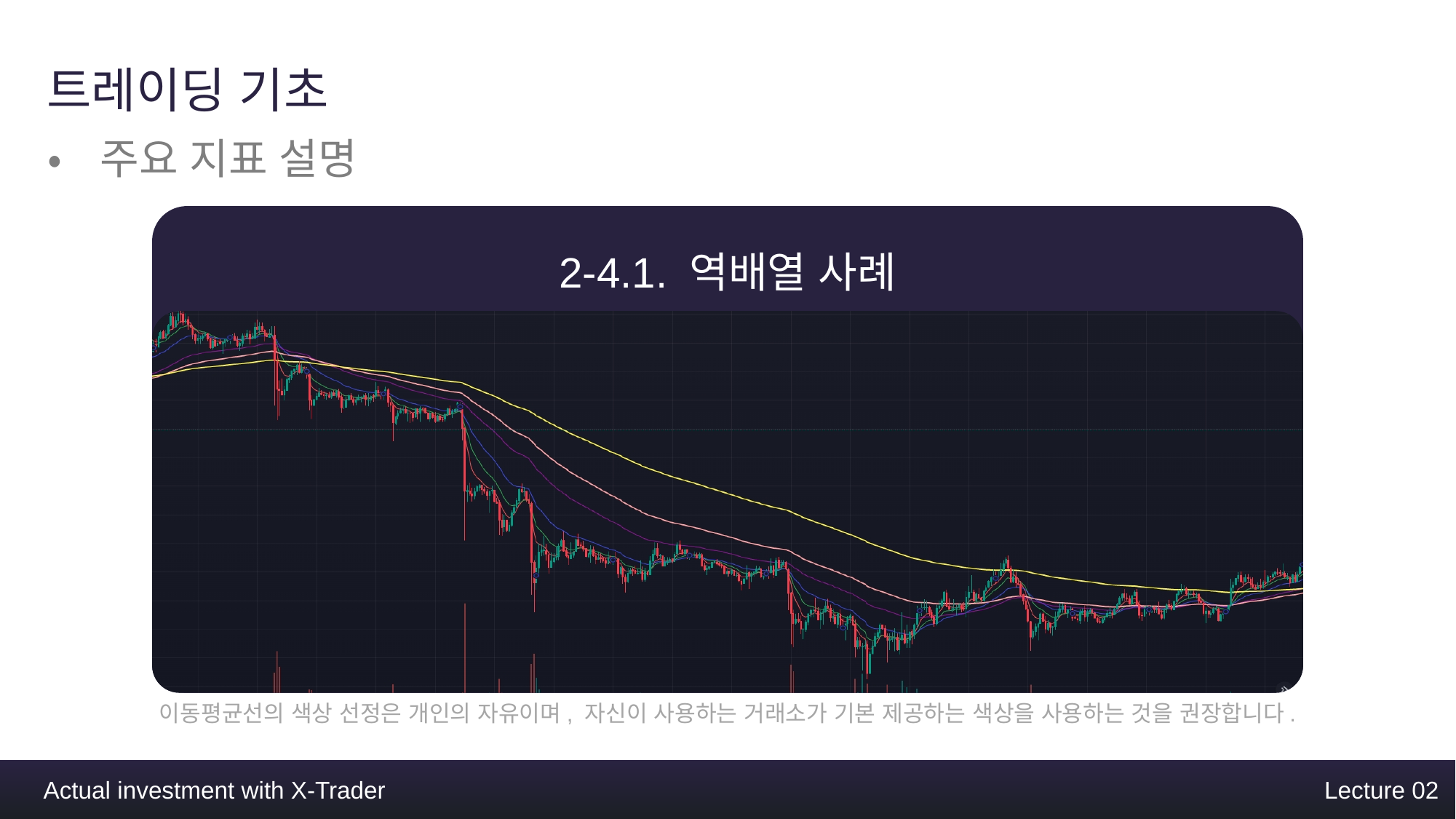

트레이딩 기초
•주요 지표 설명

2-4.1. 역배열 사례

정배열 전환
이동평균선의 색상 선정은 개인의 자유이며, 자신이 사용하는 거래소가 기본 제공하는 색상을 사용하는 것을 권장합니다.

Actual investment with X-Trader
Lecture 02